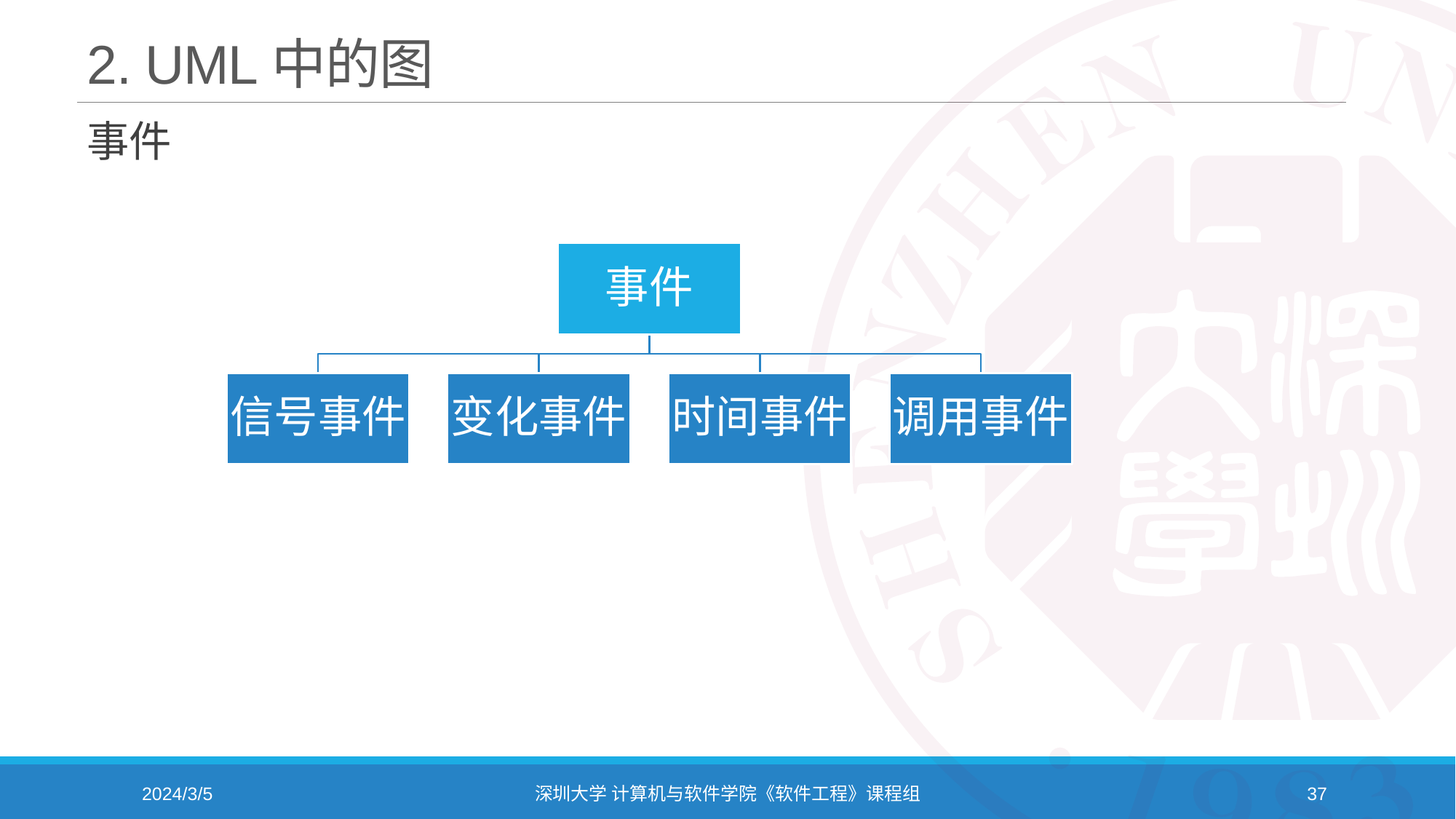

# 2. UML中的图
事件
事件
信号事件
变化事件
时间事件
调用事件
2024/3/5
深圳大学 计算机与软件学院《软件工程》课程组
37